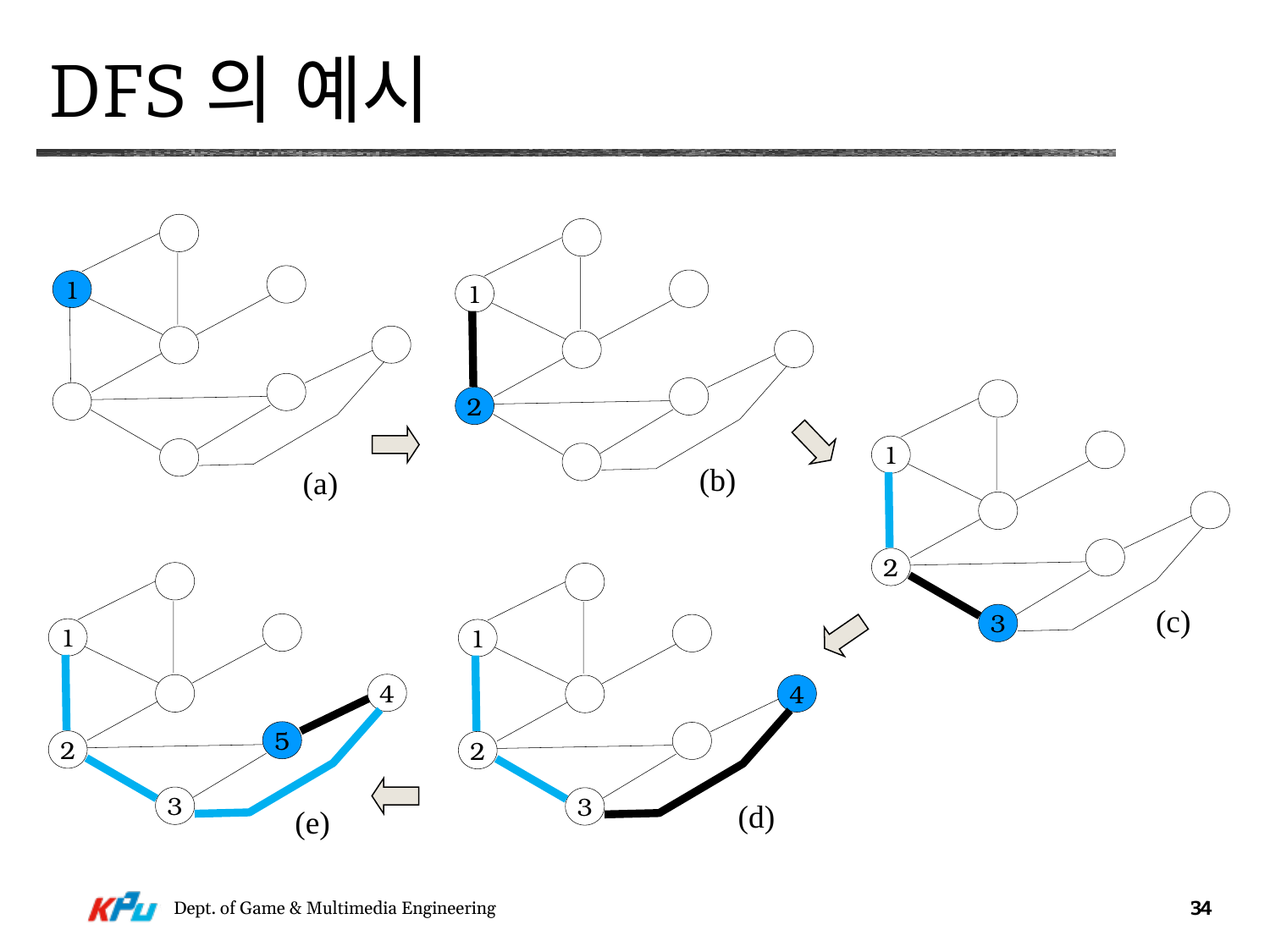

# DFS의 예시

1
1

2

1

(b)
(a)

2

(c)

3

1
1

4

4

5

2
2

3
3
(d)
(e)
Dept. of Game & Multimedia Engineering
34